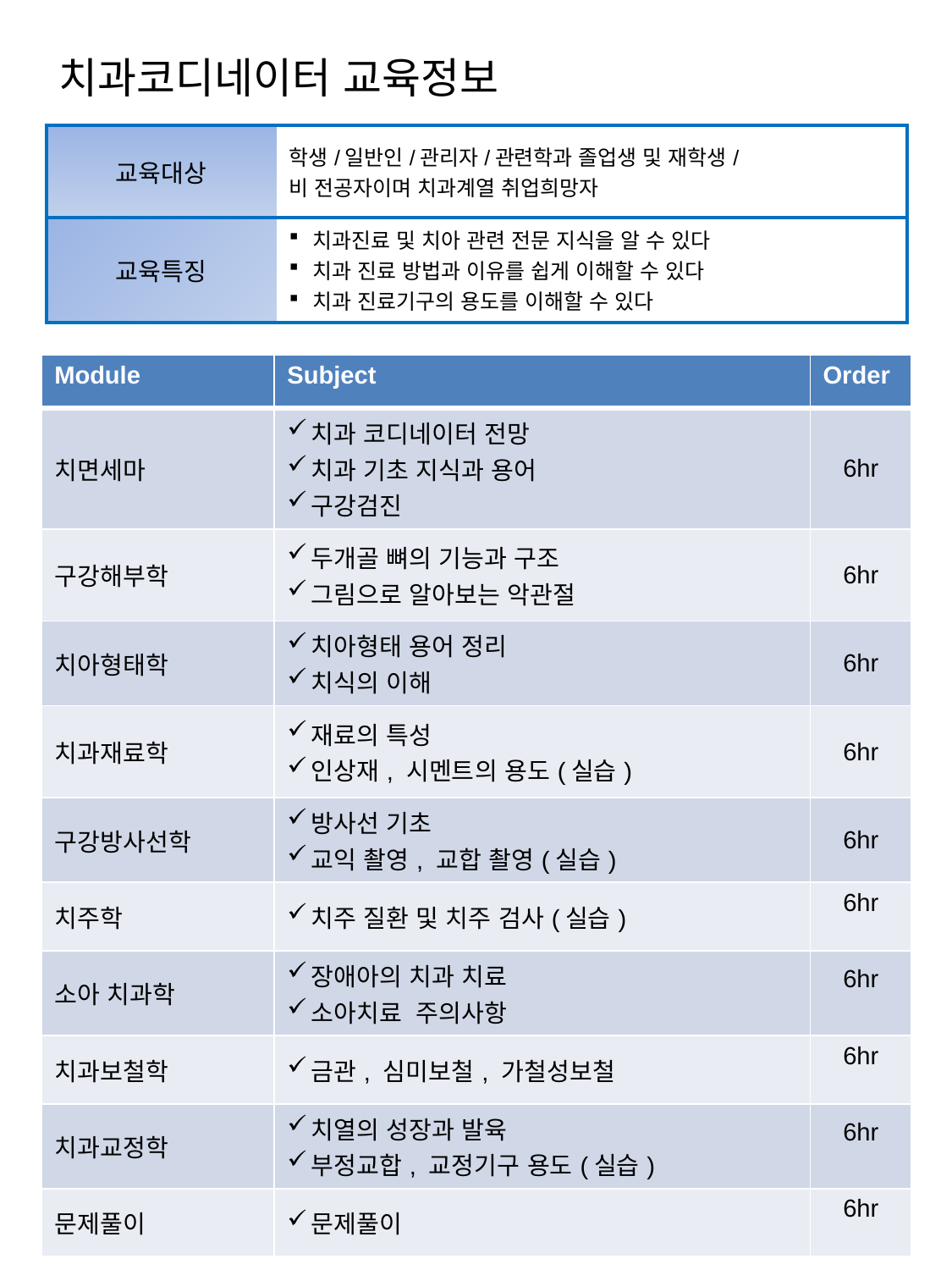

치과코디네이터 교육정보
| 교육대상 | 학생/일반인/관리자/관련학과 졸업생 및 재학생/ 비 전공자이며 치과계열 취업희망자 |
| --- | --- |
| 교육특징 | 치과진료 및 치아 관련 전문 지식을 알 수 있다 치과 진료 방법과 이유를 쉽게 이해할 수 있다 치과 진료기구의 용도를 이해할 수 있다 |
| Module | Subject | Order |
| --- | --- | --- |
| 치면세마 | 치과 코디네이터 전망 치과 기초 지식과 용어 구강검진 | 6hr |
| 구강해부학 | 두개골 뼈의 기능과 구조 그림으로 알아보는 악관절 | 6hr |
| 치아형태학 | 치아형태 용어 정리 치식의 이해 | 6hr |
| 치과재료학 | 재료의 특성 인상재, 시멘트의 용도(실습) | 6hr |
| 구강방사선학 | 방사선 기초 교익 촬영, 교합 촬영(실습) | 6hr |
| 치주학 | 치주 질환 및 치주 검사(실습) | 6hr |
| 소아 치과학 | 장애아의 치과 치료 소아치료 주의사항 | 6hr |
| 치과보철학 | 금관, 심미보철, 가철성보철 | 6hr |
| 치과교정학 | 치열의 성장과 발육 부정교합, 교정기구 용도(실습) | 6hr |
| 문제풀이 | 문제풀이 | 6hr |